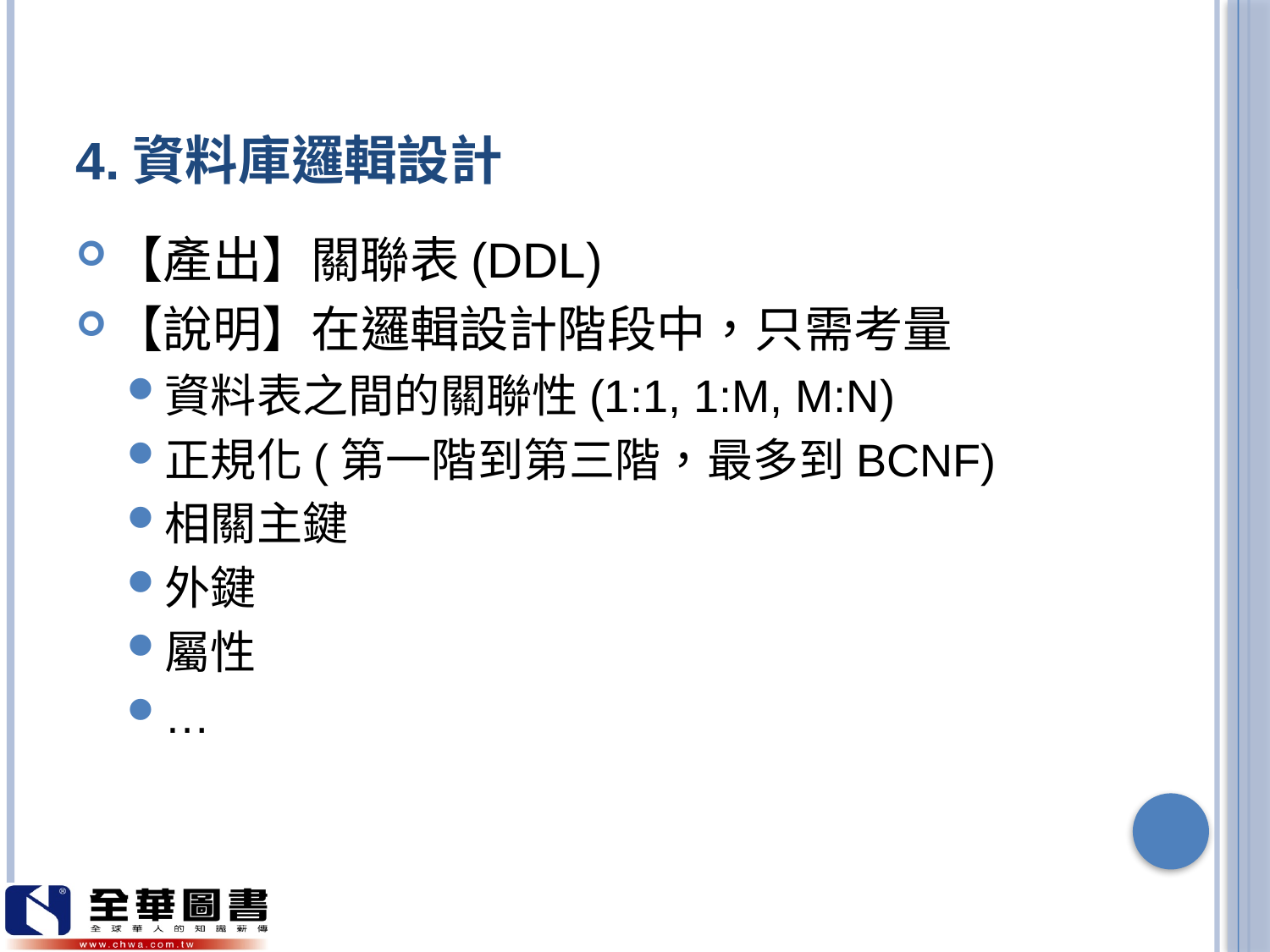

# 4.資料庫邏輯設計
【產出】關聯表(DDL)
【說明】在邏輯設計階段中，只需考量
資料表之間的關聯性(1:1, 1:M, M:N)
正規化(第一階到第三階，最多到BCNF)
相關主鍵
外鍵
屬性
…